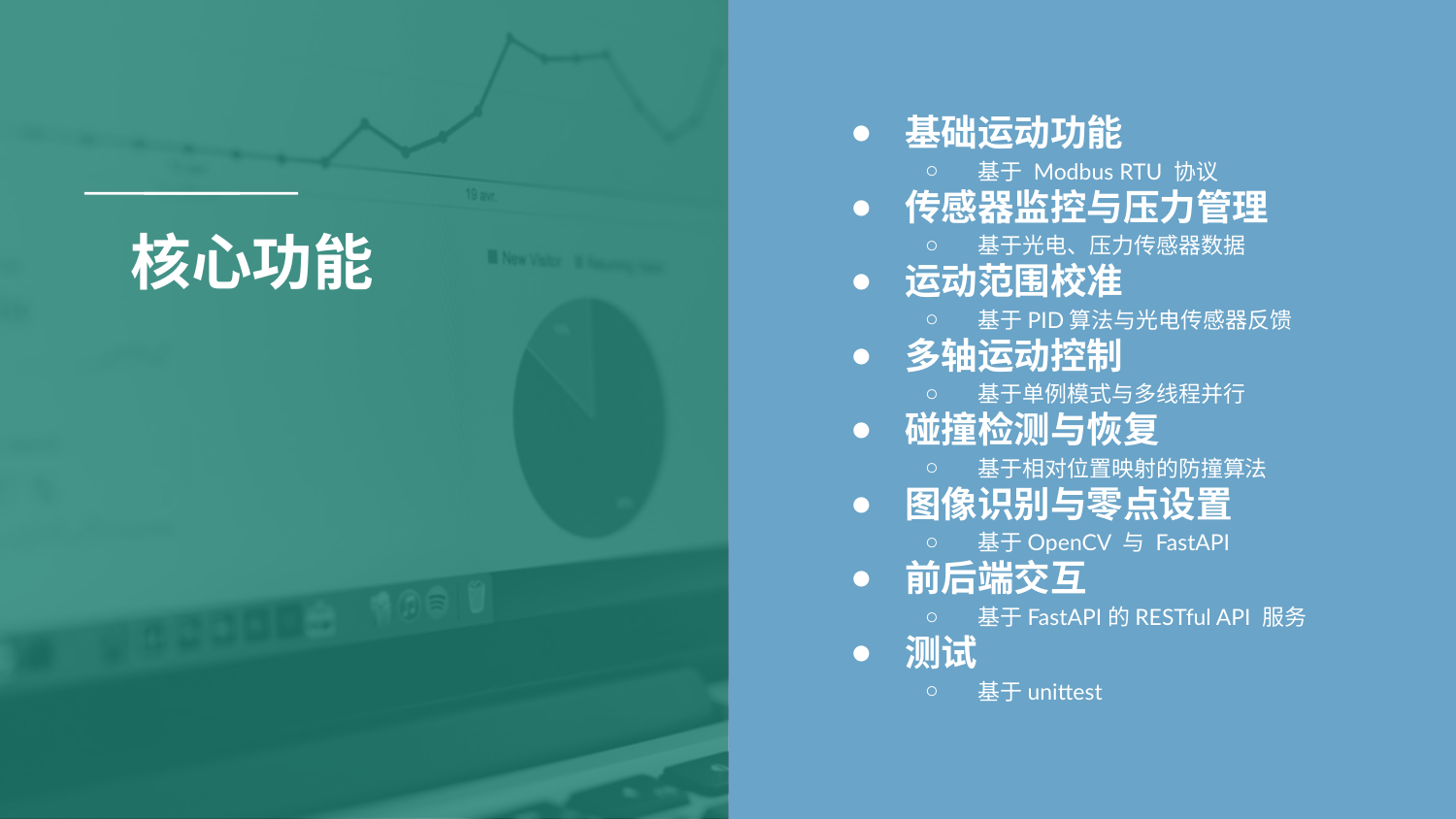

基础运动功能
基于 Modbus RTU 协议
传感器监控与压力管理
基于光电、压力传感器数据
运动范围校准
基于PID算法与光电传感器反馈
多轴运动控制
基于单例模式与多线程并行
碰撞检测与恢复
基于相对位置映射的防撞算法
图像识别与零点设置
基于OpenCV 与 FastAPI
前后端交互
基于FastAPI的RESTful API 服务
测试
基于unittest

# 核心功能